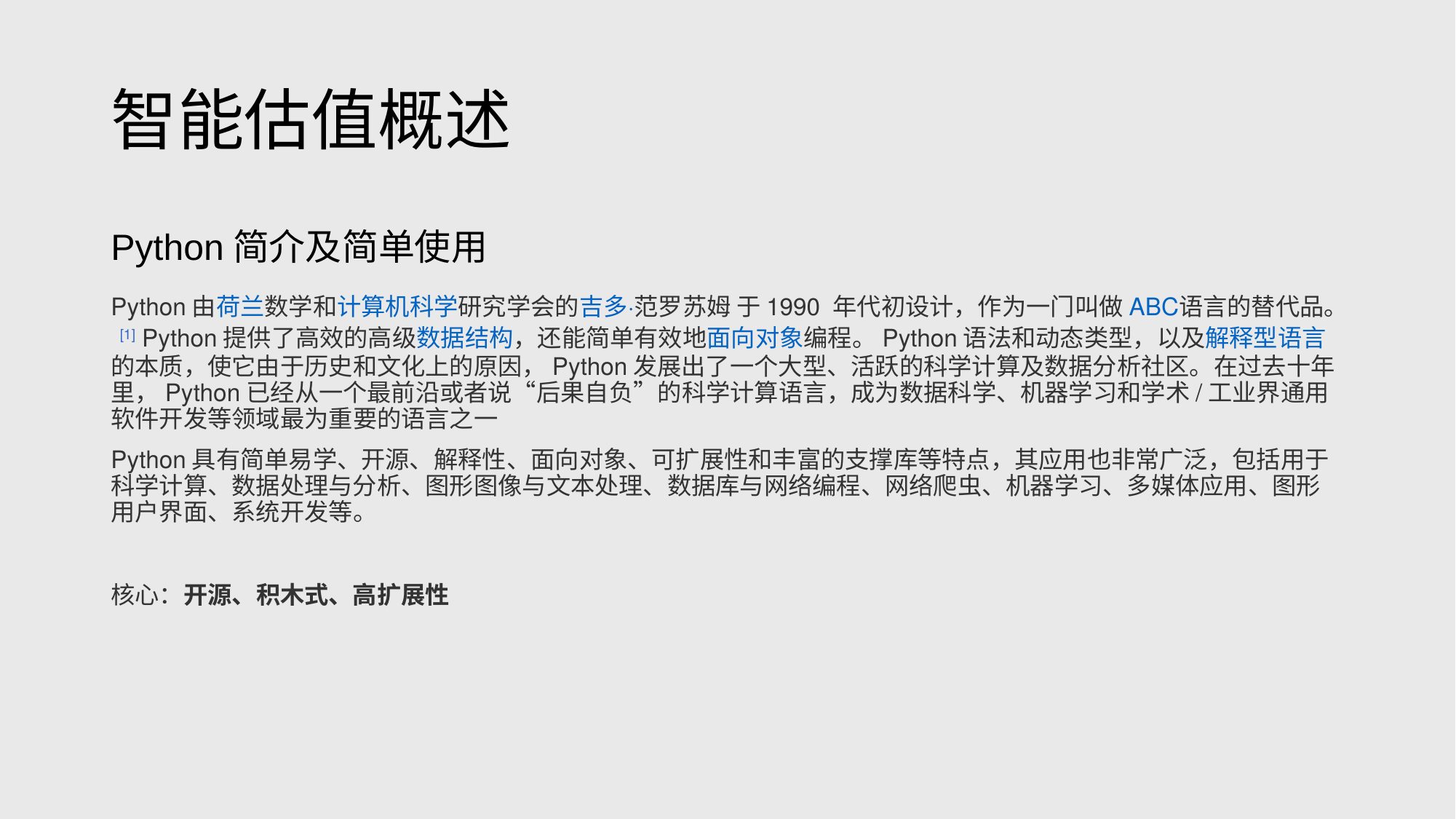

# 智能估值概述
Python简介及简单使用
Python由荷兰数学和计算机科学研究学会的吉多·范罗苏姆 于1990 年代初设计，作为一门叫做ABC语言的替代品。 [1] Python提供了高效的高级数据结构，还能简单有效地面向对象编程。Python语法和动态类型，以及解释型语言的本质，使它由于历史和文化上的原因，Python发展出了一个大型、活跃的科学计算及数据分析社区。在过去十年里，Python已经从一个最前沿或者说“后果自负”的科学计算语言，成为数据科学、机器学习和学术/工业界通用软件开发等领域最为重要的语言之一
Python具有简单易学、开源、解释性、面向对象、可扩展性和丰富的支撑库等特点，其应用也非常广泛，包括用于科学计算、数据处理与分析、图形图像与文本处理、数据库与网络编程、网络爬虫、机器学习、多媒体应用、图形用户界面、系统开发等。

核心：开源、积木式、高扩展性